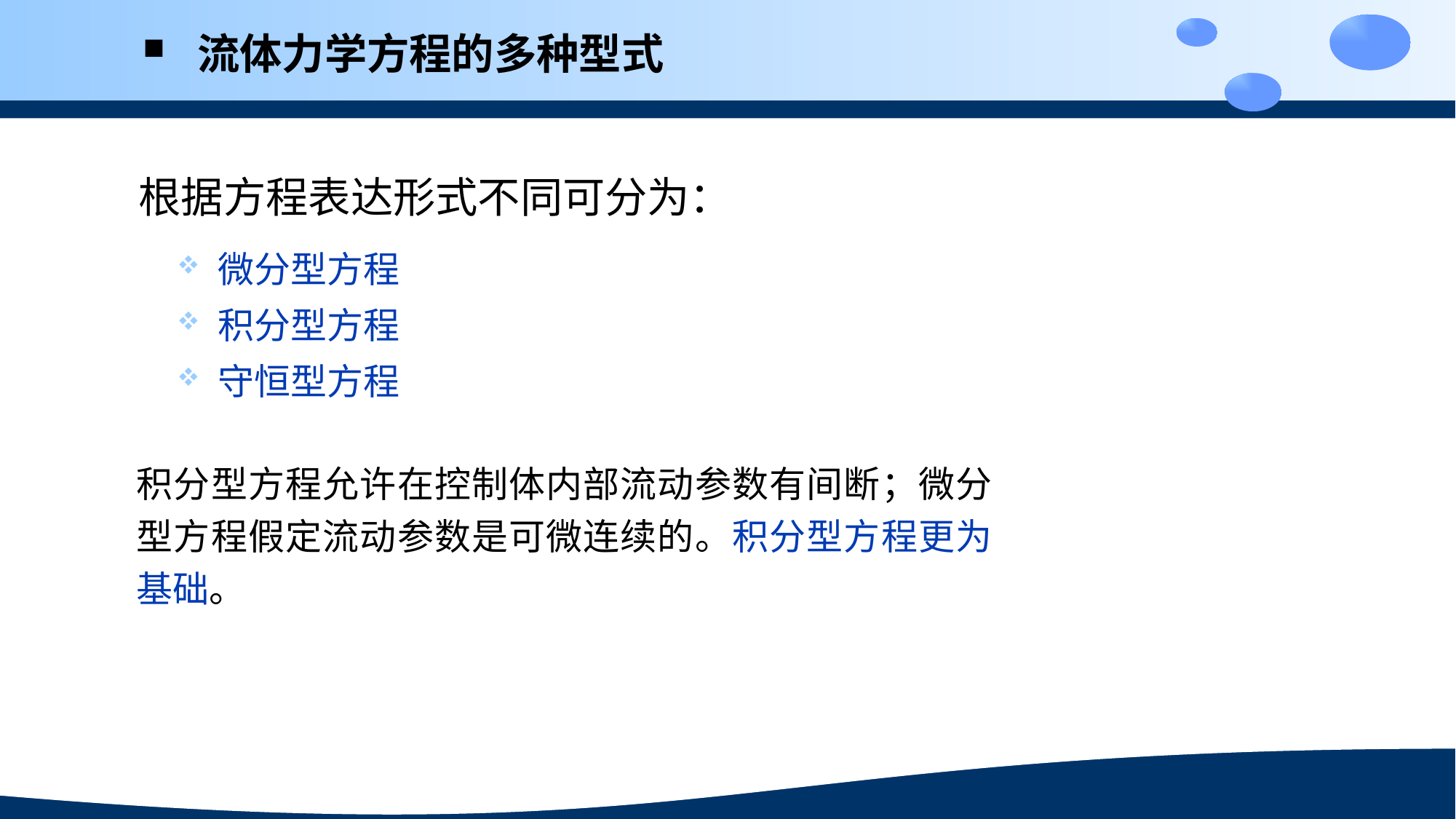

# 流体力学方程的多种型式
根据方程表达形式不同可分为：
微分型方程
积分型方程
守恒型方程
积分型方程允许在控制体内部流动参数有间断；微分型方程假定流动参数是可微连续的。积分型方程更为基础。